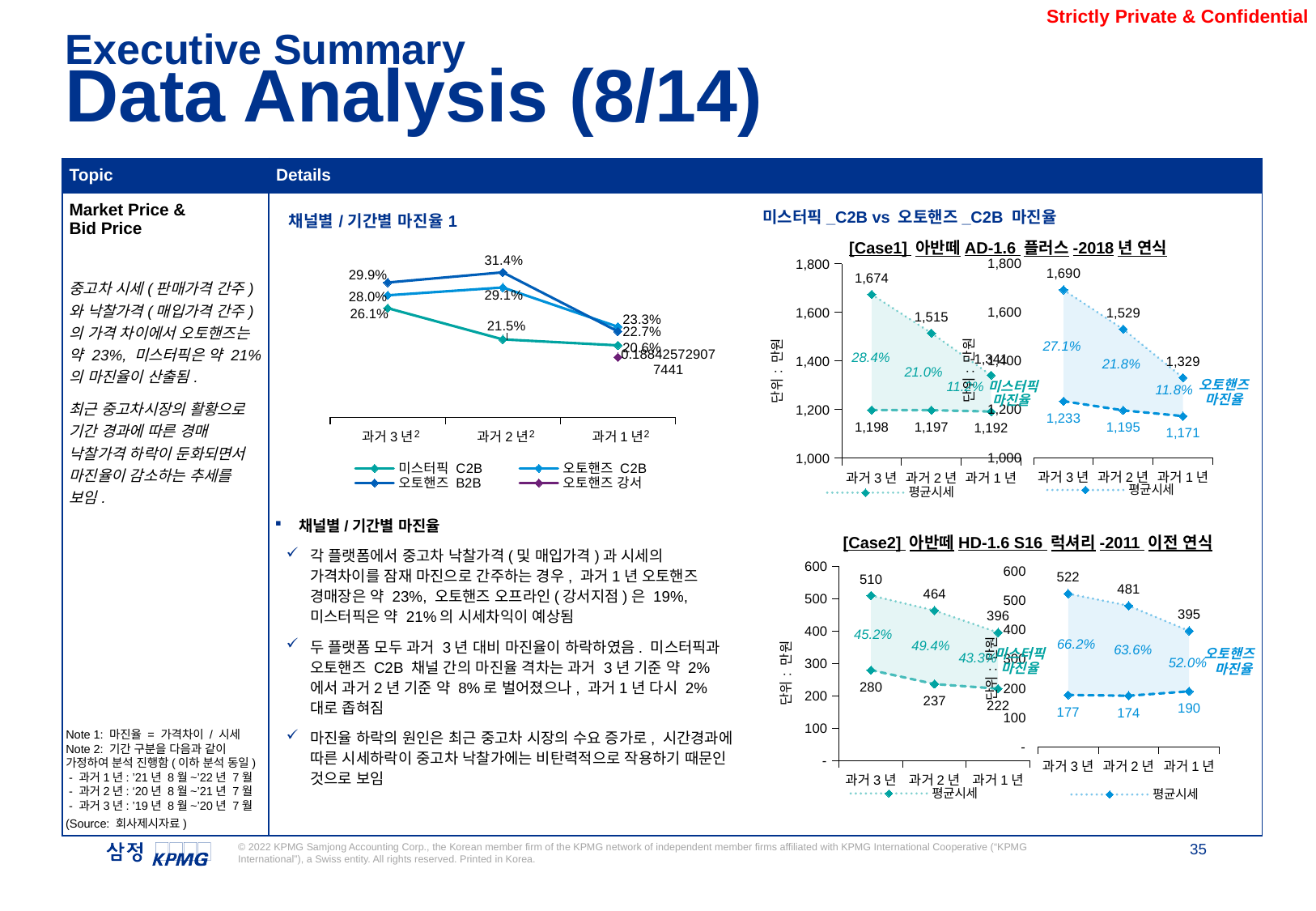

Executive Summary
Data Analysis (8/14)
| Topic | Details |
| --- | --- |
| Market Price & Bid Price 중고차 시세(판매가격 간주)와 낙찰가격(매입가격 간주)의 가격 차이에서 오토핸즈는 약 23%, 미스터픽은 약 21%의 마진율이 산출됨. 최근 중고차시장의 활황으로 기간 경과에 따른 경매 낙찰가격 하락이 둔화되면서 마진율이 감소하는 추세를 보임. |  |
미스터픽_C2B vs 오토핸즈_C2B 마진율

### Chart: 채널별/기간별 마진율1

| Category | 미스터픽 C2B | 오토핸즈 C2B | 오토핸즈 B2B | 오토핸즈 강서 |
|---|---|---|---|---|
| 과거3년 | 0.26076539720343034 | 0.2797336792779969 | 0.2985398271243013 | None |
| 과거2년 | 0.21476534475149062 | 0.29119777201310115 | 0.31351650051798974 | None |
| 과거1년 | 0.20598240411645677 | 0.23336860756432357 | 0.22652172701246404 | 0.188425729077441 |
[Case1] 아반떼AD-1.6 플러스-2018년 연식

### Chart

| Category | Hidden | 가격차이 | 평균시세 | 낙찰가액 |
|---|---|---|---|---|
| 과거3년 | 1232.52 | 457.72 | 1690.24 | 1232.52 |
| 과거2년 | 1194.6538461538462 | 334.1923076923076 | 1528.8461538461538 | 1194.6538461538462 |
| 과거1년 | 1171.1666666666667 | 157.97222222222217 | 1329.138888888889 | 1171.1666666666667 |

### Chart

| Category | Hidden | 가격차이 | 평균시세 | 낙찰가액 | 마진율 |
|---|---|---|---|---|---|
| 과거3년 | 1198.2631578947369 | 475.6315789473683 | 1673.8947368421052 | 1198.2631578947369 | 0.2839568405831959 |
| 과거2년 | 1197.3555555555556 | 317.68611111111113 | 1515.0416666666667 | 1197.3555555555556 | 0.21027277559874744 |
| 과거1년 | 1191.7941176470588 | 149.52663706992234 | 1341.3207547169811 | 1191.7941176470588 | 0.11223249727970493 |
27.1%
28.4%
21.8%
21.0%
오토핸즈
미스터픽
11.2%
11.8%
마진율
마진율
2
2
2
채널별/기간별 마진율
각 플랫폼에서 중고차 낙찰가격(및 매입가격)과 시세의 가격차이를 잠재 마진으로 간주하는 경우, 과거1년 오토핸즈 경매장은 약 23%, 오토핸즈 오프라인(강서지점)은 19%, 미스터픽은 약 21%의 시세차익이 예상됨
두 플랫폼 모두 과거 3년 대비 마진율이 하락하였음. 미스터픽과 오토핸즈 C2B 채널 간의 마진율 격차는 과거 3년 기준 약 2%에서 과거2년 기준 약 8%로 벌어졌으나, 과거1년 다시 2%대로 좁혀짐
마진율 하락의 원인은 최근 중고차 시장의 수요 증가로, 시간경과에 따른 시세하락이 중고차 낙찰가에는 비탄력적으로 작용하기 때문인 것으로 보임
[Case2] 아반떼HD-1.6 S16 럭셔리-2011 이전 연식

### Chart

| Category | Hidden | 가격차이 | 평균시세 | 낙찰가액 |
|---|---|---|---|---|
| 과거3년 | 177.0 | 344.9 | 521.9 | 177.0 |
| 과거2년 | 174.33333333333334 | 306.41666666666663 | 480.75 | 174.33333333333334 |
| 과거1년 | 189.5 | 205.64999999999998 | 395.15 | 189.5 |

### Chart

| Category | Hidden | 가격차이 | 평균시세 | 낙찰가액 |
|---|---|---|---|---|
| 과거3년 | 279.7708333333333 | 230.27083333333337 | 510.0416666666667 | 279.7708333333333 |
| 과거2년 | 236.6578947368421 | 227.04448621553885 | 463.70238095238096 | 236.6578947368421 |
| 과거1년 | 222.46875 | 173.19791666666669 | 395.6666666666667 | 222.46875 |
45.2%
66.2%
49.4%
63.6%
오토핸즈
미스터픽
43.3%
52.0%
마진율
마진율
Note 1: 마진율 = 가격차이 / 시세
Note 2: 기간 구분을 다음과 같이 가정하여 분석 진행함(이하 분석 동일)
 - 과거1년: ’21년 8월~’22년 7월
 - 과거2년: ‘20년 8월~’21년 7월
 - 과거3년: ’19년 8월~’20년 7월
(Source: 회사제시자료)